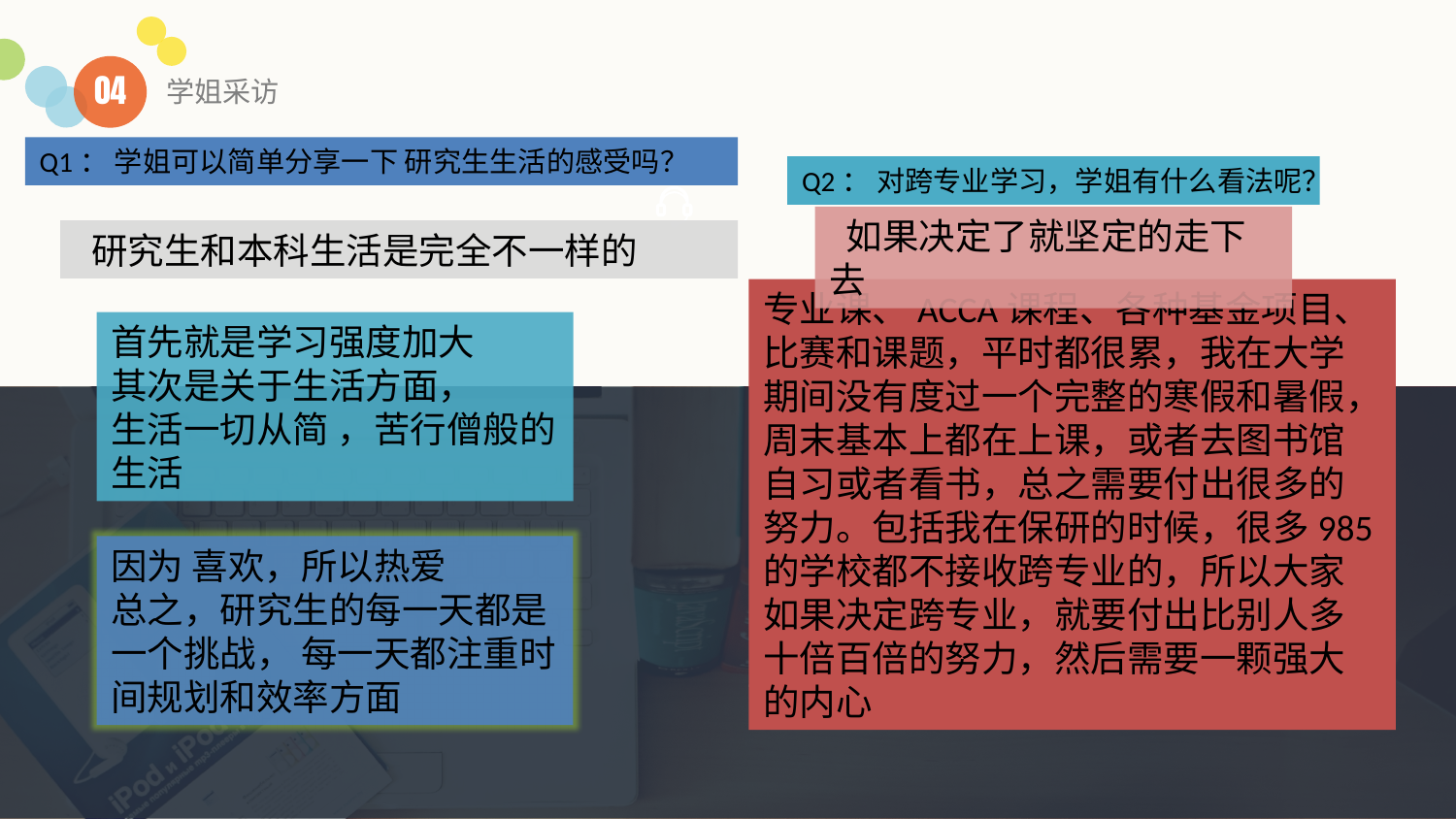

04
学姐采访

Q1： 学姐可以简单分享一下 研究生生活的感受吗？
Q2： 对跨专业学习，学姐有什么看法呢？

 如果决定了就坚定的走下去
 研究生和本科生活是完全不一样的
专业课、ACCA课程、各种基金项目、比赛和课题，平时都很累，我在大学期间没有度过一个完整的寒假和暑假，周末基本上都在上课，或者去图书馆自习或者看书，总之需要付出很多的努力。包括我在保研的时候，很多985 的学校都不接收跨专业的，所以大家如果决定跨专业，就要付出比别人多十倍百倍的努力，然后需要一颗强大的内心
首先就是学习强度加大
其次是关于生活方面，
生活一切从简 ，苦行僧般的生活

因为 喜欢，所以热爱
总之，研究生的每一天都是一个挑战， 每一天都注重时间规划和效率方面